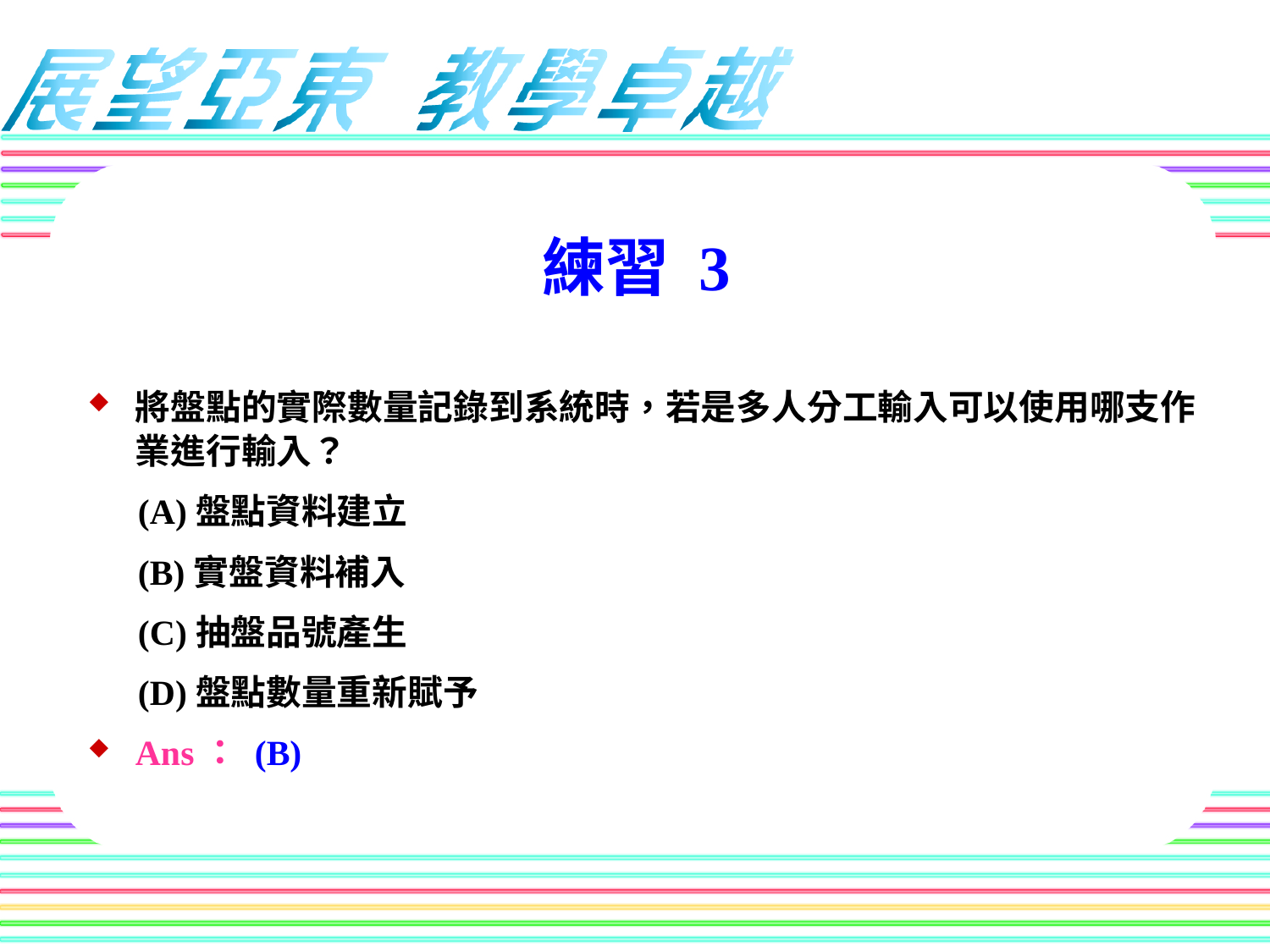

練習 3
將盤點的實際數量記錄到系統時，若是多人分工輸入可以使用哪支作業進行輸入？
(A)盤點資料建立
(B)實盤資料補入
(C)抽盤品號產生
(D)盤點數量重新賦予
Ans： (B)